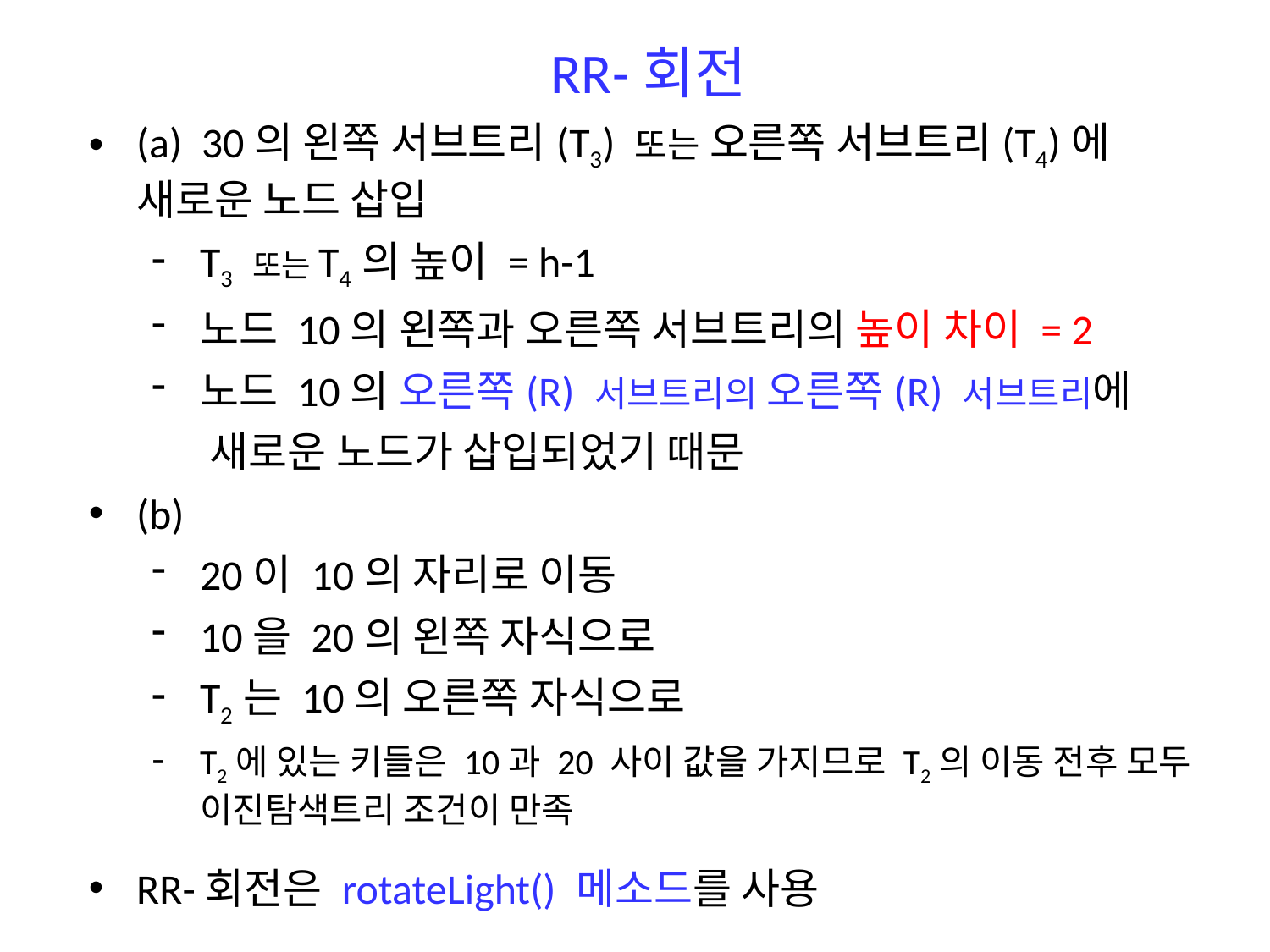

RR-회전
(a)  30의 왼쪽 서브트리(T3) 또는 오른쪽 서브트리(T4)에 새로운 노드 삽입
T3 또는T4의 높이 = h-1
노드 10의 왼쪽과 오른쪽 서브트리의 높이 차이 = 2
노드 10의 오른쪽(R) 서브트리의 오른쪽(R) 서브트리에
     새로운 노드가 삽입되었기 때문
(b)
20이 10의 자리로 이동
10을 20의 왼쪽 자식으로
T2는 10의 오른쪽 자식으로
T2에 있는 키들은 10과 20 사이 값을 가지므로 T2의 이동 전후 모두 이진탐색트리 조건이 만족
RR-회전은 rotateLight() 메소드를 사용